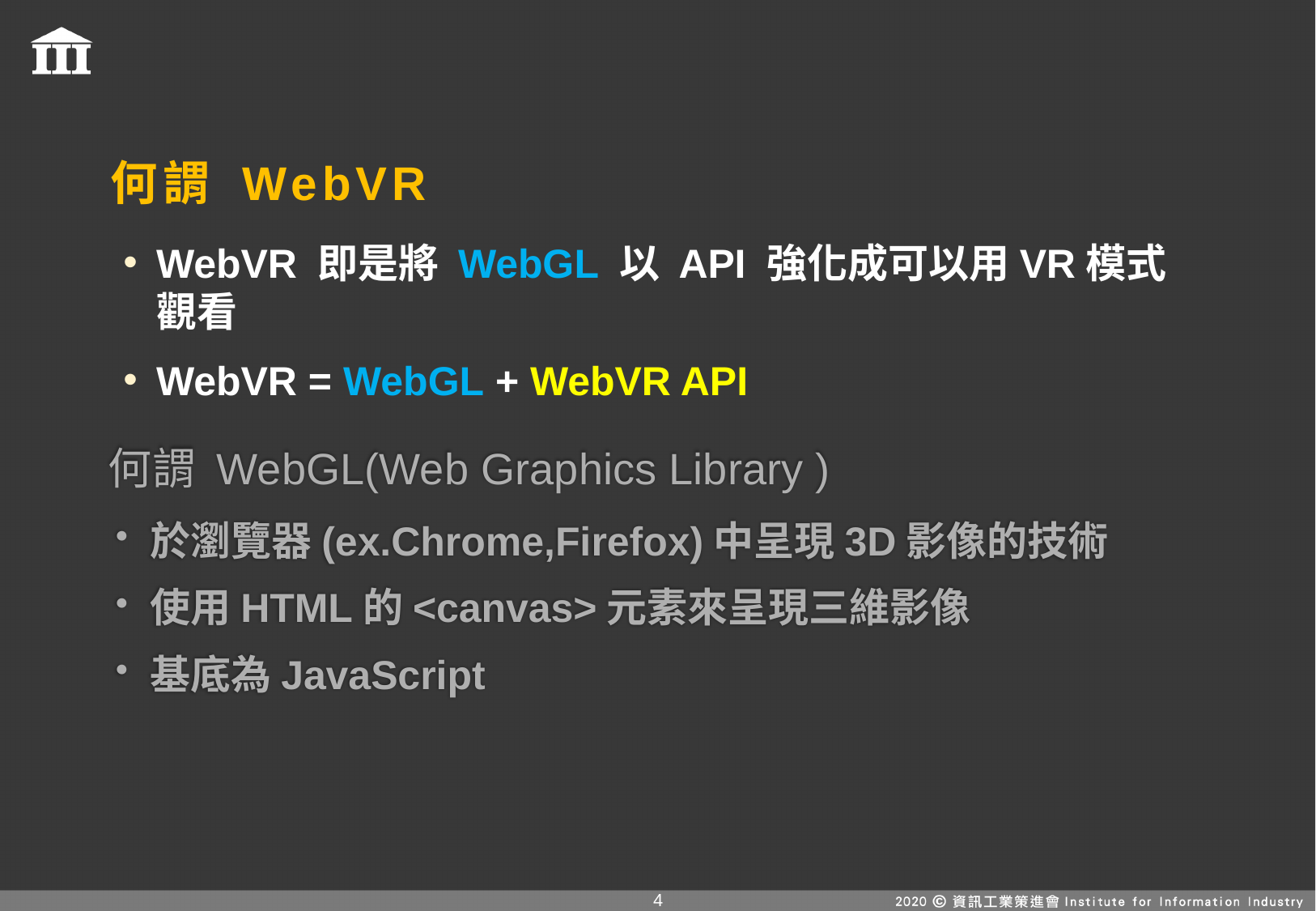

# 何謂 WebVR
WebVR 即是將 WebGL 以 API 強化成可以用VR模式觀看
WebVR = WebGL + WebVR API

何謂 WebGL(Web Graphics Library )
於瀏覽器(ex.Chrome,Firefox)中呈現3D影像的技術
使用HTML的<canvas>元素來呈現三維影像
基底為JavaScript
4